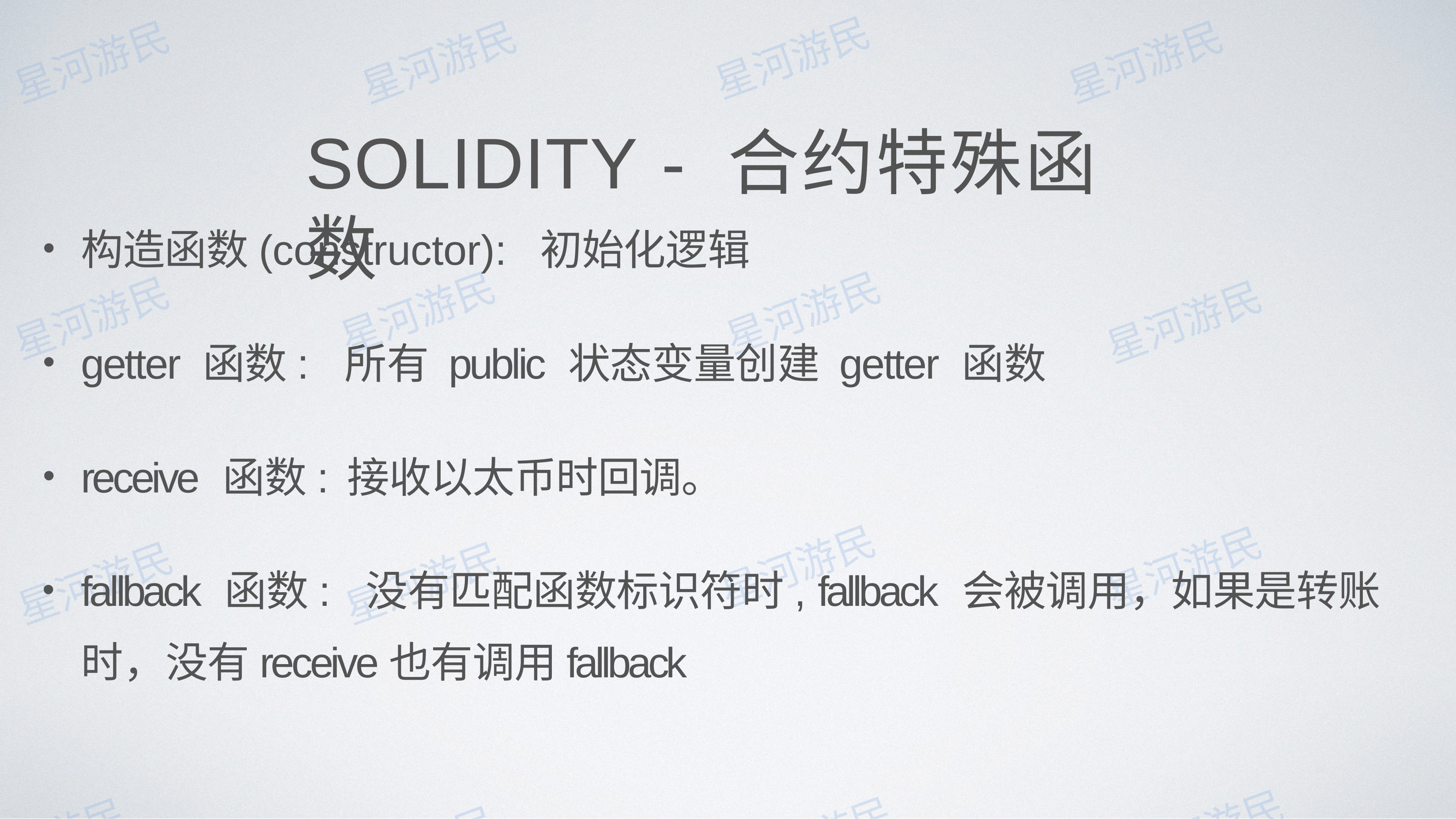

# SOLIDITY - 合约特殊函数
构造函数(constructor):	初始化逻辑
getter 函数:	所有 public 状态变量创建 getter 函数
receive 函数: 接收以太币时回调。
fallback 函数:	没有匹配函数标识符时, fallback 会被调⽤，如果是转账时，没有receive也有调⽤fallback